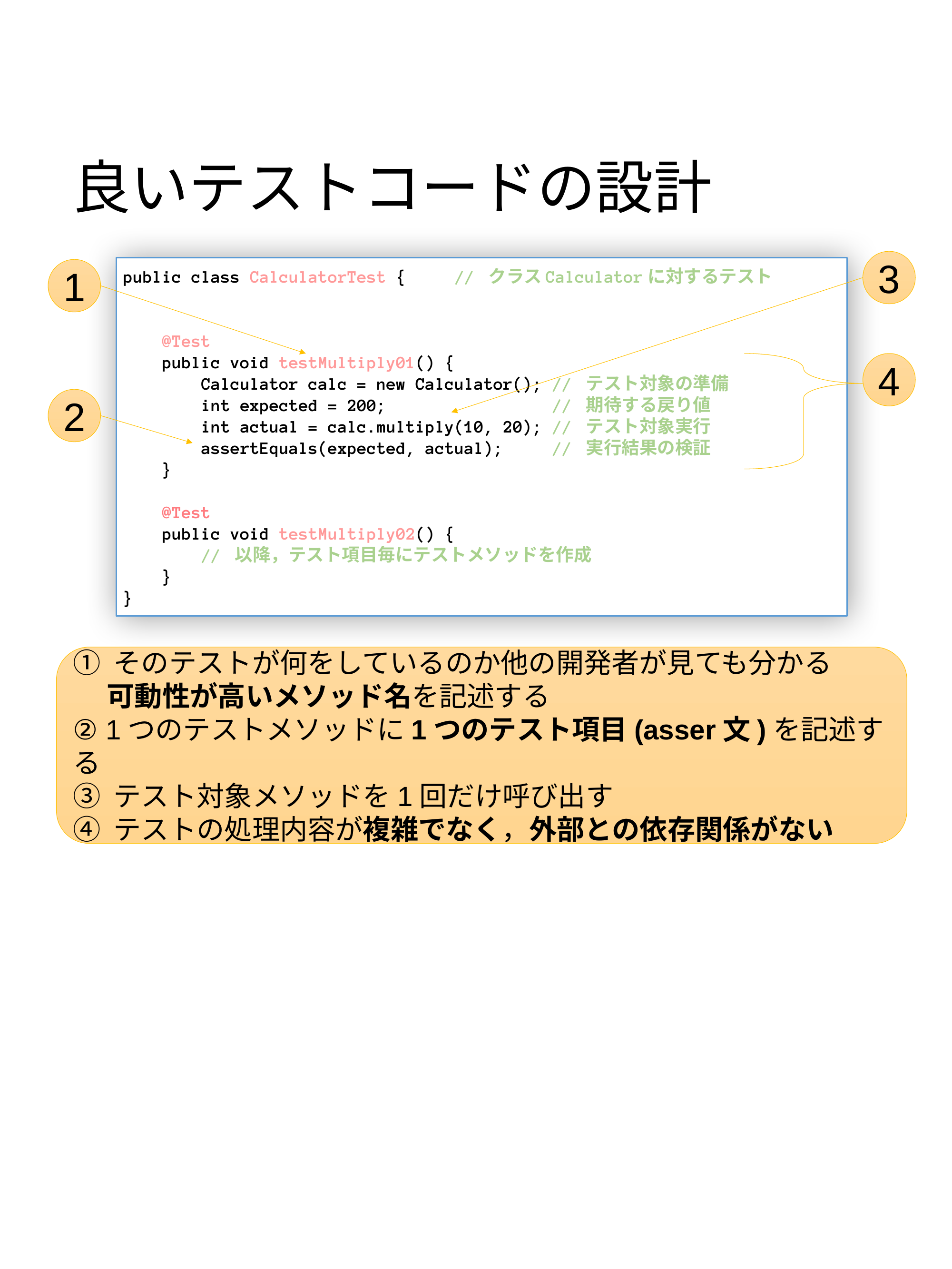

# 良いテストコードの設計
3

public class CalculatorTest {     // クラスCalculatorに対するテスト

    @Test
    public void testMultiply01() {
        Calculator calc = new Calculator(); // テスト対象の準備
        int expected = 200;                 // 期待する戻り値
        int actual = calc.multiply(10, 20); // テスト対象実⾏
        assertEquals(expected, actual);     // 実⾏結果の検証
    }

    @Test
    public void testMultiply02() {
        // 以降，テスト項⽬毎にテストメソッドを作成
    }
}

1

4
2
① そのテストが何をしているのか他の開発者が見ても分かる
　 可動性が高いメソッド名を記述する
② 1つのテストメソッドに1つのテスト項目(asser文)を記述する
③ テスト対象メソッドを1回だけ呼び出す
④ テストの処理内容が複雑でなく，外部との依存関係がない